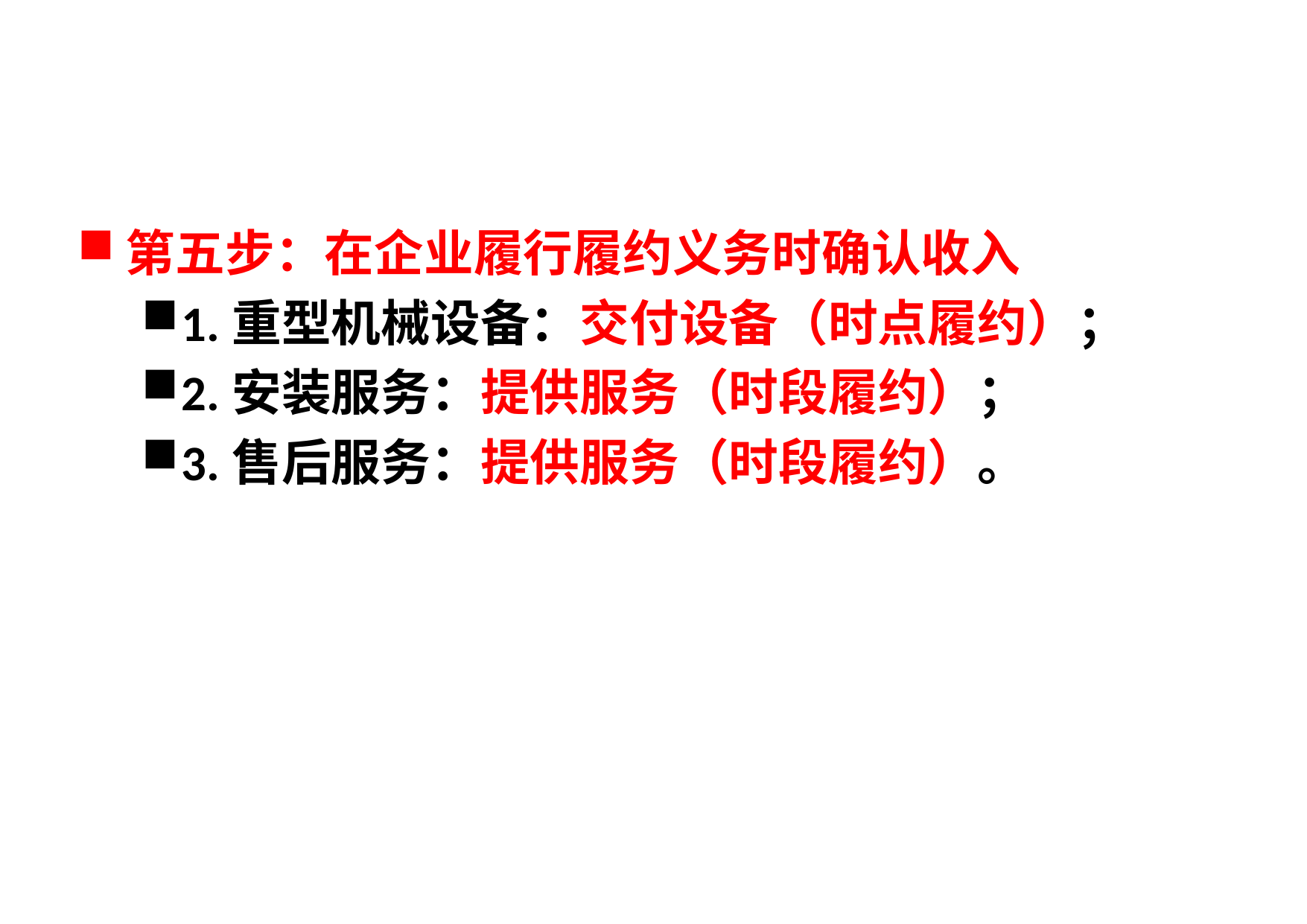

#
第五步：在企业履行履约义务时确认收入
1.重型机械设备：交付设备（时点履约）；
2.安装服务：提供服务（时段履约）；
3.售后服务：提供服务（时段履约）。
73